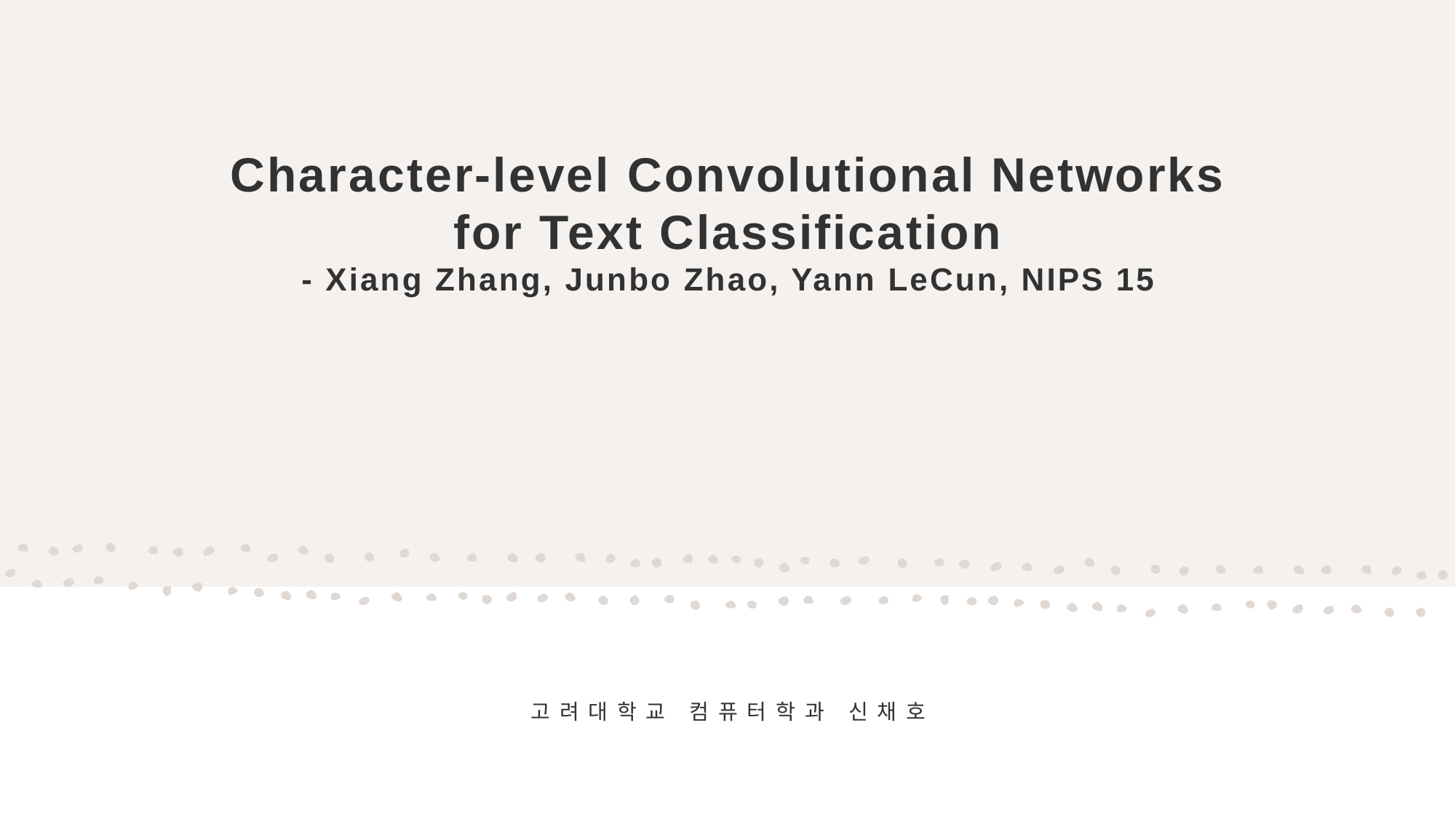

# Character-level Convolutional Networks for Text Classification - Xiang Zhang, Junbo Zhao, Yann LeCun, NIPS 15

고려대학교 컴퓨터학과 신채호